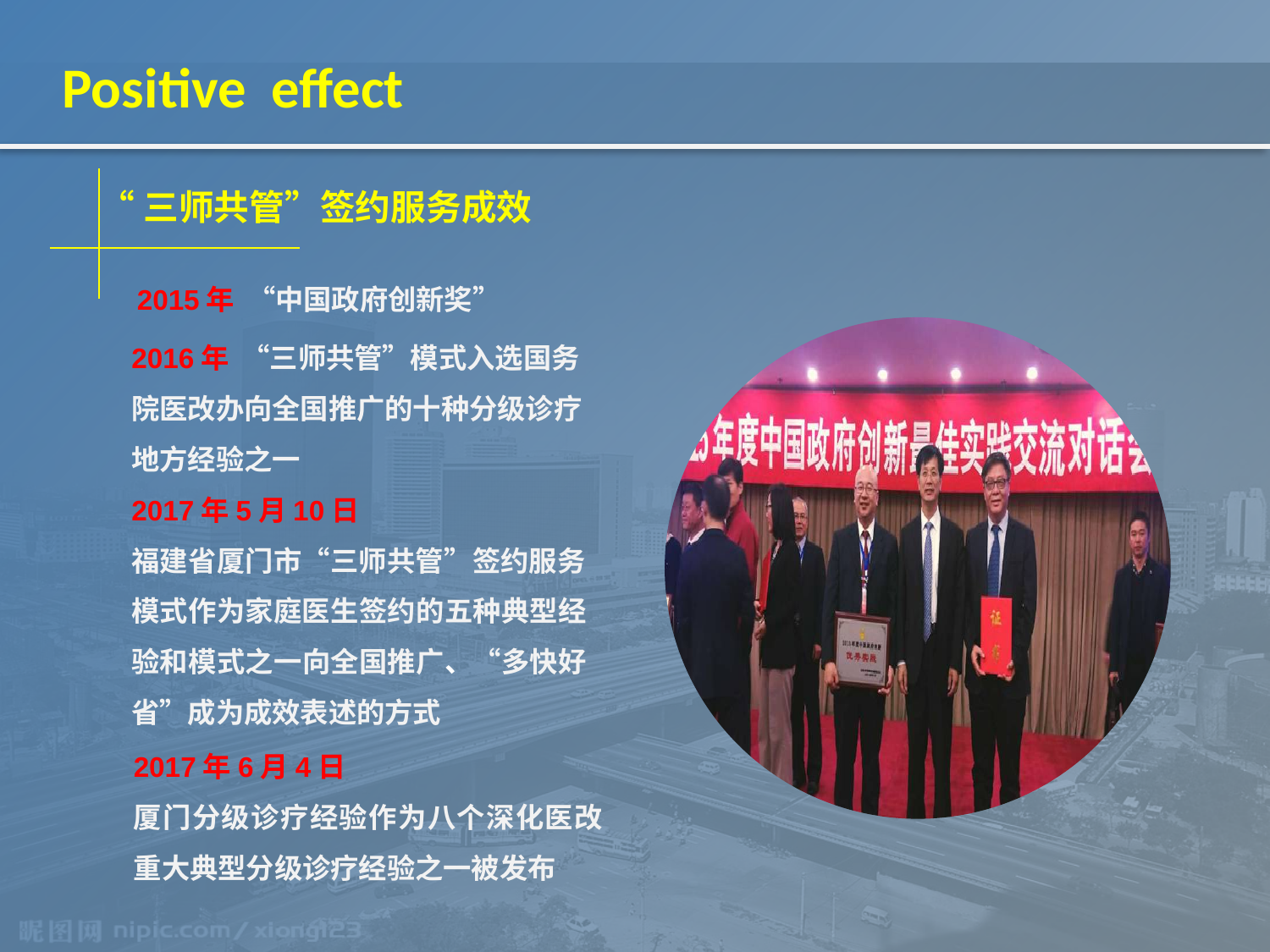

Positive  effect
“三师共管”签约服务成效
2015年  “中国政府创新奖”
2016年  “三师共管”模式入选国务院医改办向全国推广的十种分级诊疗地方经验之一

2017年5月10日
福建省厦门市“三师共管”签约服务模式作为家庭医生签约的五种典型经验和模式之一向全国推广、“多快好省”成为成效表述的方式
2017年6月4日
厦门分级诊疗经验作为八个深化医改重大典型分级诊疗经验之一被发布